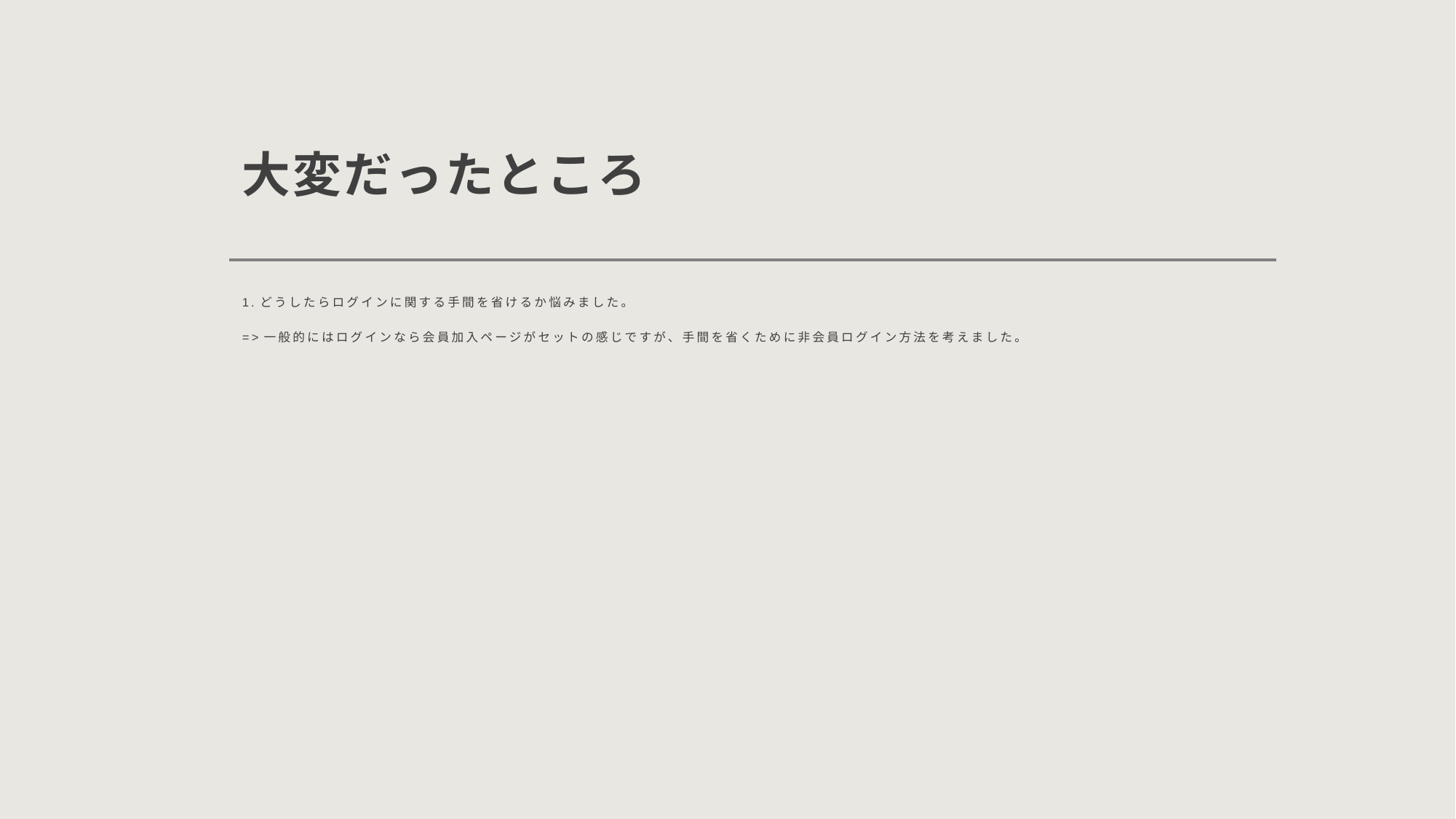

# 大変だったところ
1.どうしたらログインに関する手間を省けるか悩みました。
=>一般的にはログインなら会員加入ページがセットの感じですが、手間を省くために非会員ログイン方法を考えました。